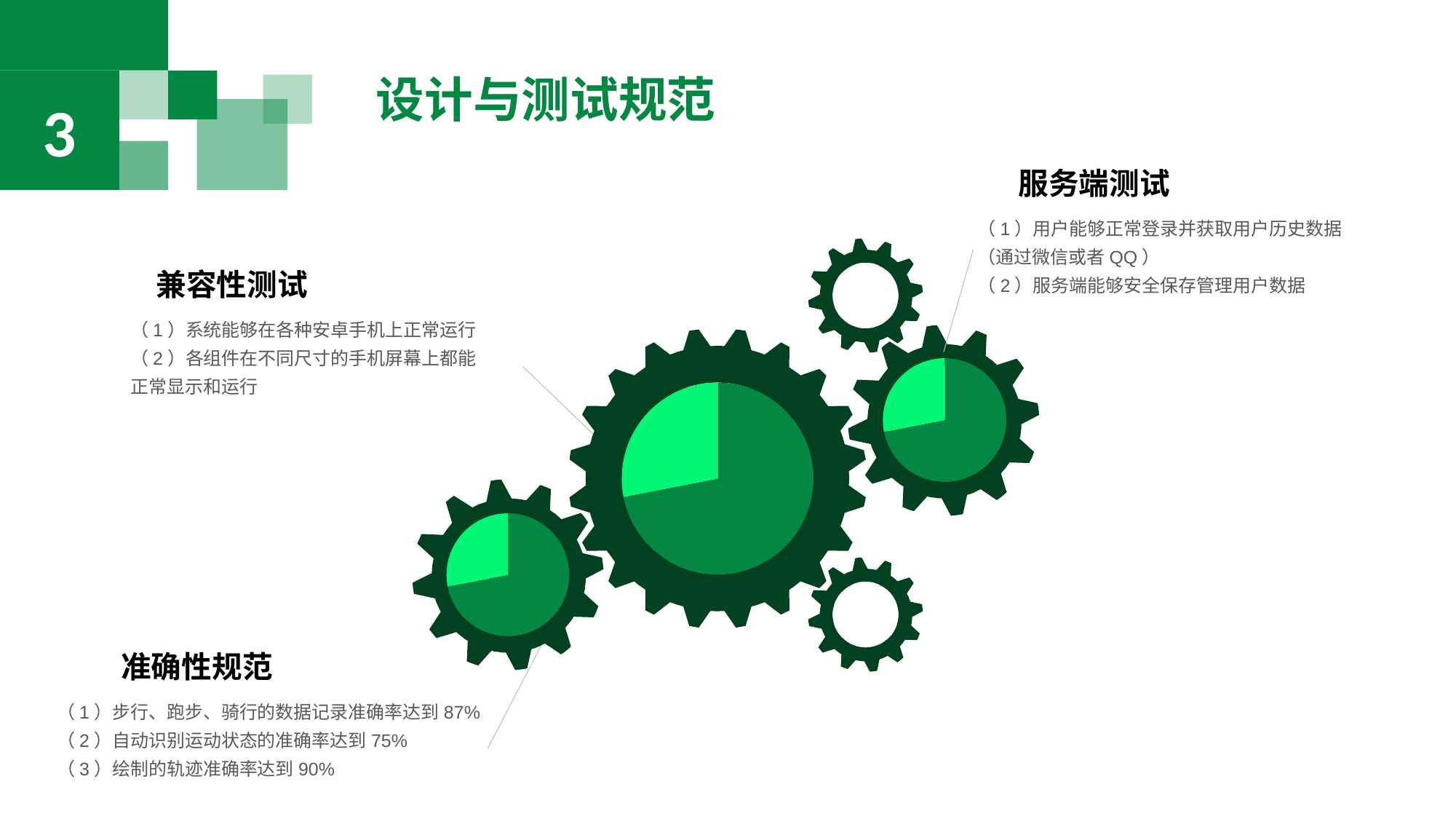

3
设计与测试规范
服务端测试
（1）用户能够正常登录并获取用户历史数据（通过微信或者QQ）
（2）服务端能够安全保存管理用户数据

### Chart

| Category | 销售 |
|---|---|
| 第一季度 | 8.2 |
| 第二季度 | 3.2 |

### Chart

| Category | 销售 |
|---|---|
| 第一季度 | 8.2 |
| 第二季度 | 3.2 |

### Chart

| Category | 销售 |
|---|---|
| 第一季度 | 8.2 |
| 第二季度 | 3.2 |
兼容性测试
（1）系统能够在各种安卓手机上正常运行
（2）各组件在不同尺寸的手机屏幕上都能正常显示和运行
准确性规范
（1）步行、跑步、骑行的数据记录准确率达到87%
（2）自动识别运动状态的准确率达到75%
（3）绘制的轨迹准确率达到90%